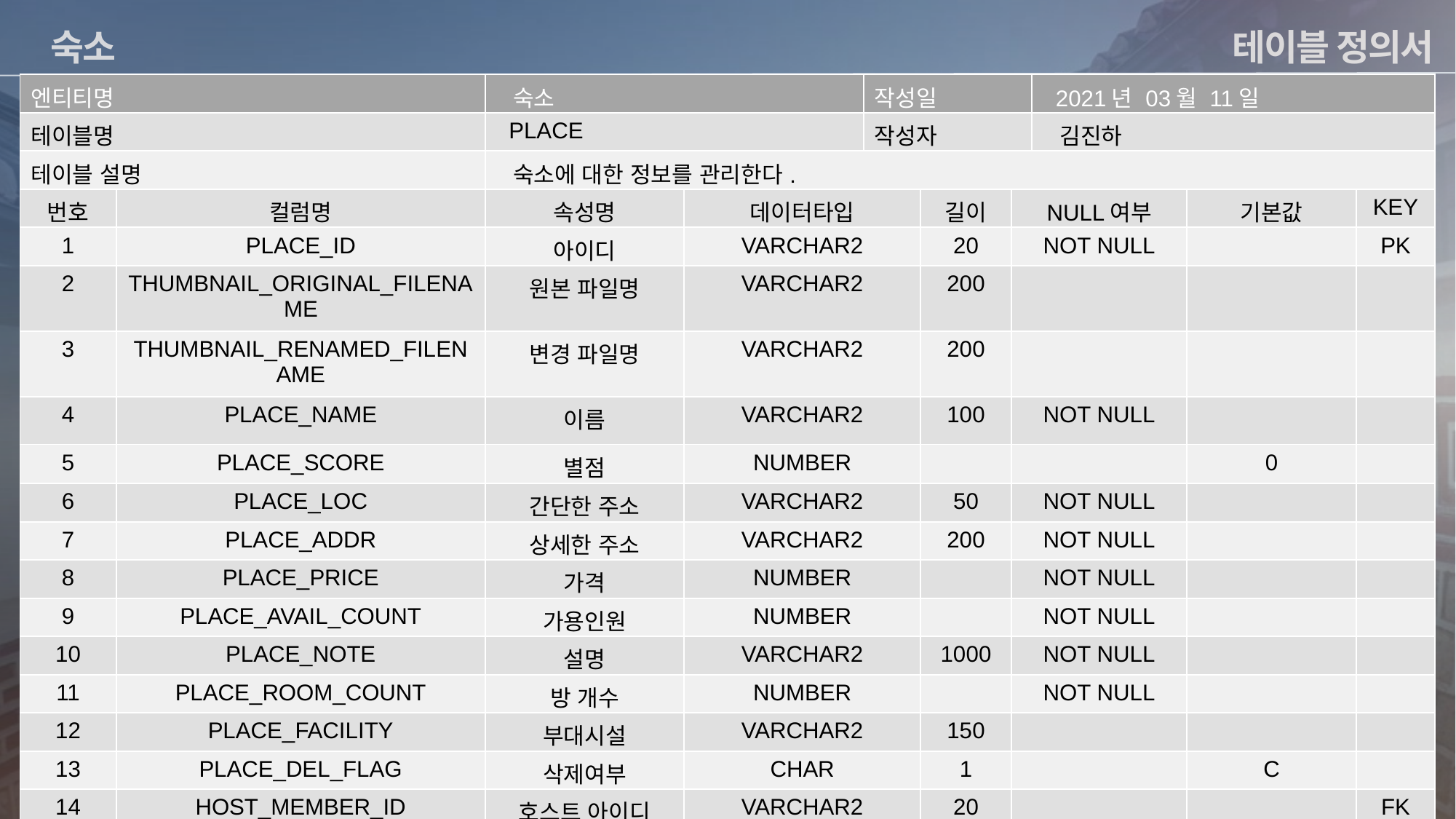

테이블 정의서
숙소
| 엔티티명 |  | 숙소 |  | 작성일 |  |  | 2021년 03월 11일 |  | 2021년 03월 11일 |
| --- | --- | --- | --- | --- | --- | --- | --- | --- | --- |
| 테이블명 |  | PLACE |  | 작성자 |  |  | 김진하 |  |  |
| 테이블 설명 |  | 숙소에 대한 정보를 관리한다. |  |  |  |  |  |  |  |
| 번호 | 컬럼명 | 속성명 | 데이터타입 | NULL여부 | 길이 | NULL여부 | 기본값 | 기본값 | KEY |
| 1 | PLACE\_ID | 아이디 | VARCHAR2 | NOT NULL | 20 | NOT NULL |  |  | PK |
| 2 | THUMBNAIL\_ORIGINAL\_FILENAME | 원본 파일명 | VARCHAR2 |  | 200 |  |  |  |  |
| 3 | THUMBNAIL\_RENAMED\_FILENAME | 변경 파일명 | VARCHAR2 |  | 200 |  |  |  |  |
| 4 | PLACE\_NAME | 이름 | VARCHAR2 |  | 100 | NOT NULL |  |  |  |
| 5 | PLACE\_SCORE | 별점 | NUMBER |  |  |  |  | 0 |  |
| 6 | PLACE\_LOC | 간단한 주소 | VARCHAR2 |  | 50 | NOT NULL |  |  |  |
| 7 | PLACE\_ADDR | 상세한 주소 | VARCHAR2 |  | 200 | NOT NULL |  |  |  |
| 8 | PLACE\_PRICE | 가격 | NUMBER |  |  | NOT NULL |  |  |  |
| 9 | PLACE\_AVAIL\_COUNT | 가용인원 | NUMBER |  |  | NOT NULL |  |  |  |
| 10 | PLACE\_NOTE | 설명 | VARCHAR2 |  | 1000 | NOT NULL |  |  |  |
| 11 | PLACE\_ROOM\_COUNT | 방 개수 | NUMBER |  |  | NOT NULL |  |  |  |
| 12 | PLACE\_FACILITY | 부대시설 | VARCHAR2 |  | 150 |  |  |  |  |
| 13 | PLACE\_DEL\_FLAG | 삭제여부 | CHAR |  | 1 |  |  | C |  |
| 14 | HOST\_MEMBER\_ID | 호스트 아이디 | VARCHAR2 |  | 20 |  |  |  | FK |
ERD구조 (논리) 최대한 크게 넣어주세요